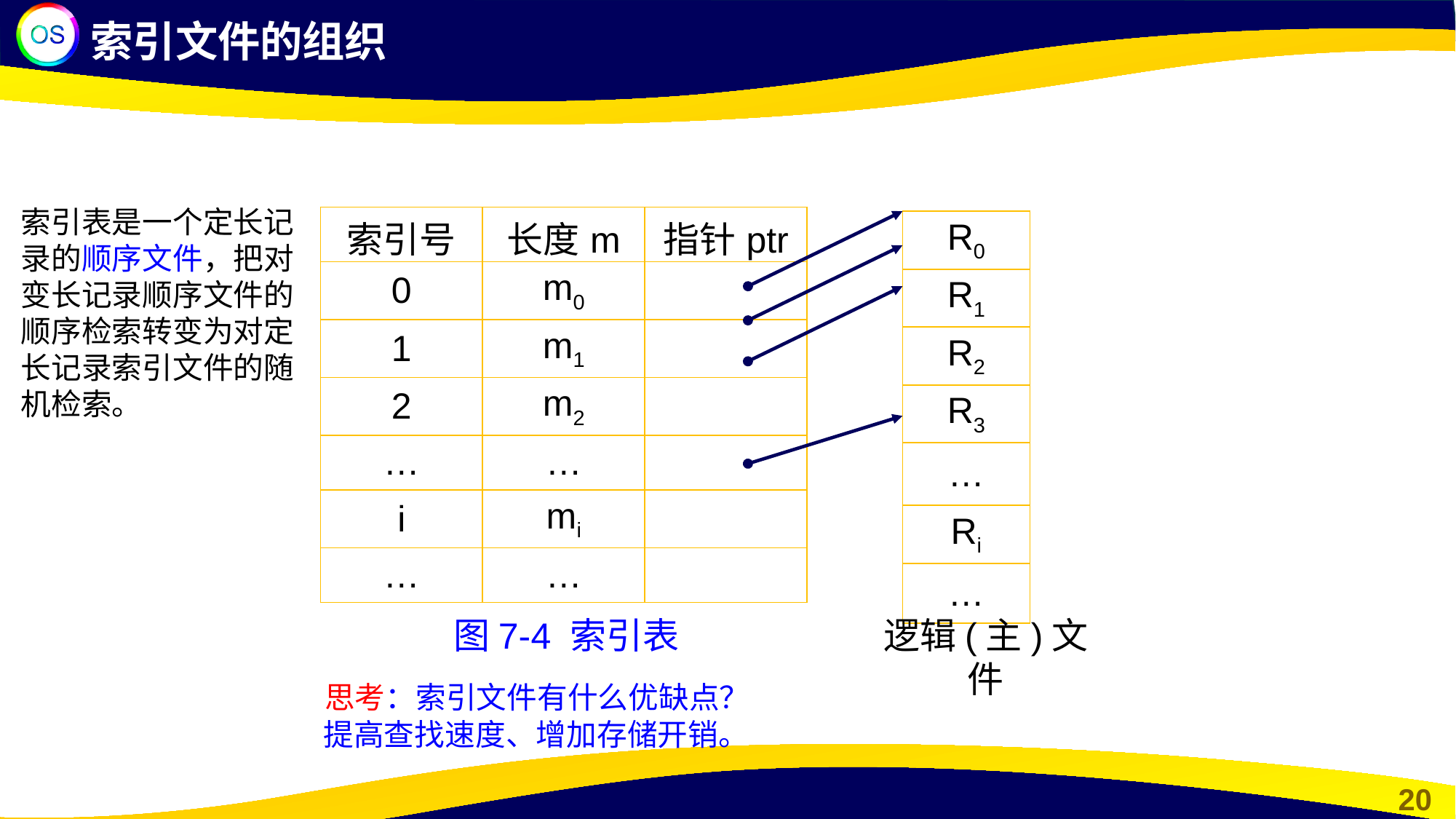

索引文件的组织
索引表是一个定长记录的顺序文件，把对变长记录顺序文件的顺序检索转变为对定长记录索引文件的随机检索。

| 索引号 | 长度m | 指针ptr |
| --- | --- | --- |
| 0 | m0 |  |
| 1 | m1 |  |
| 2 | m2 |  |
| … | … |  |
| i | mi |  |
| … | … |  |

| R0 |
| --- |
| R1 |
| R2 |
| R3 |
| … |
| Ri |
| … |

图7-4 索引表
逻辑(主)文件
思考：索引文件有什么优缺点？
提高查找速度、增加存储开销。